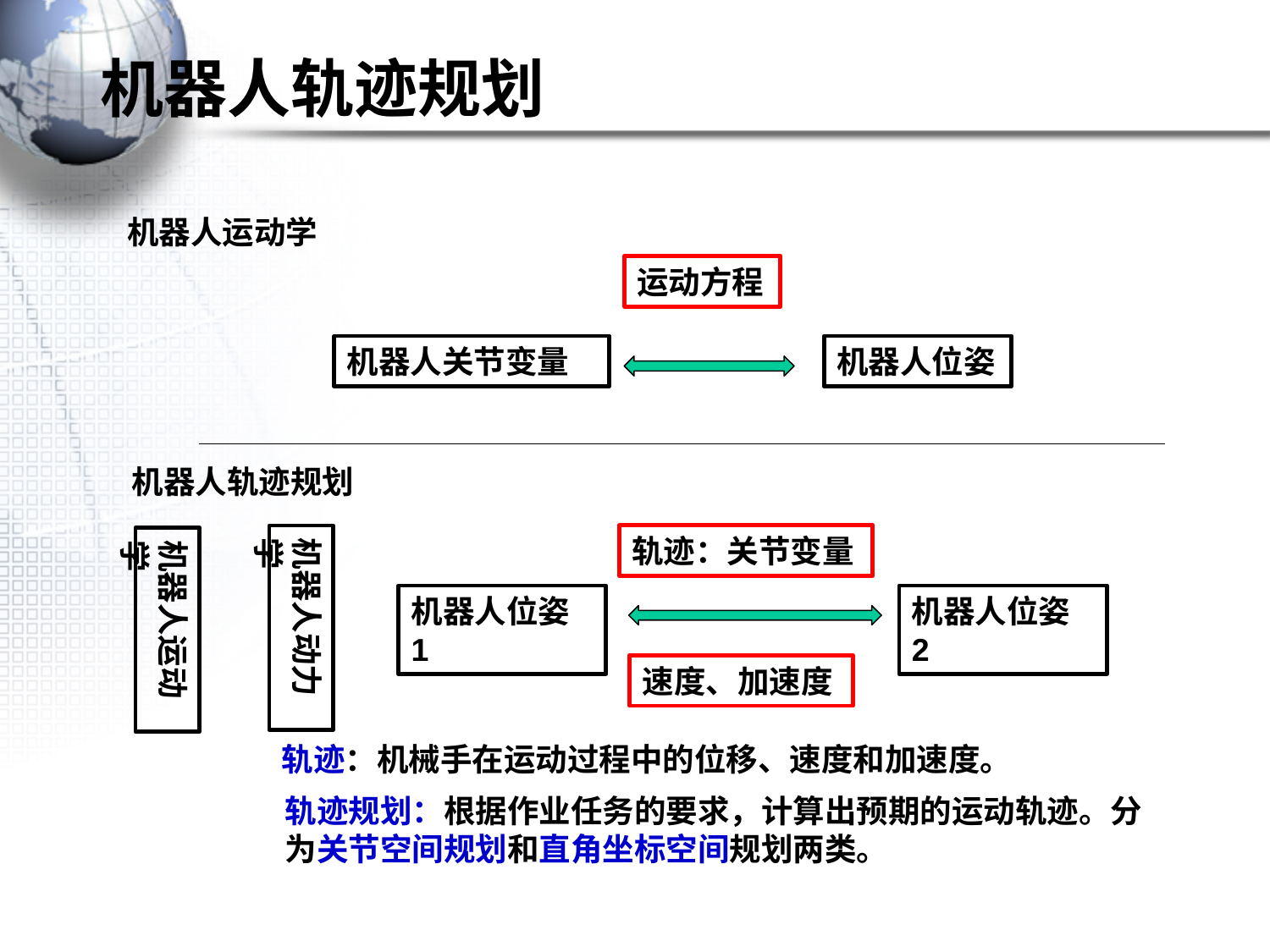

# 机器人轨迹规划
机器人运动学
运动方程
机器人关节变量
机器人位姿

机器人轨迹规划
轨迹：关节变量
机器人动力学
机器人运动学
机器人位姿1
机器人位姿2

速度、加速度
轨迹：机械手在运动过程中的位移、速度和加速度。
轨迹规划：根据作业任务的要求，计算出预期的运动轨迹。分为关节空间规划和直角坐标空间规划两类。